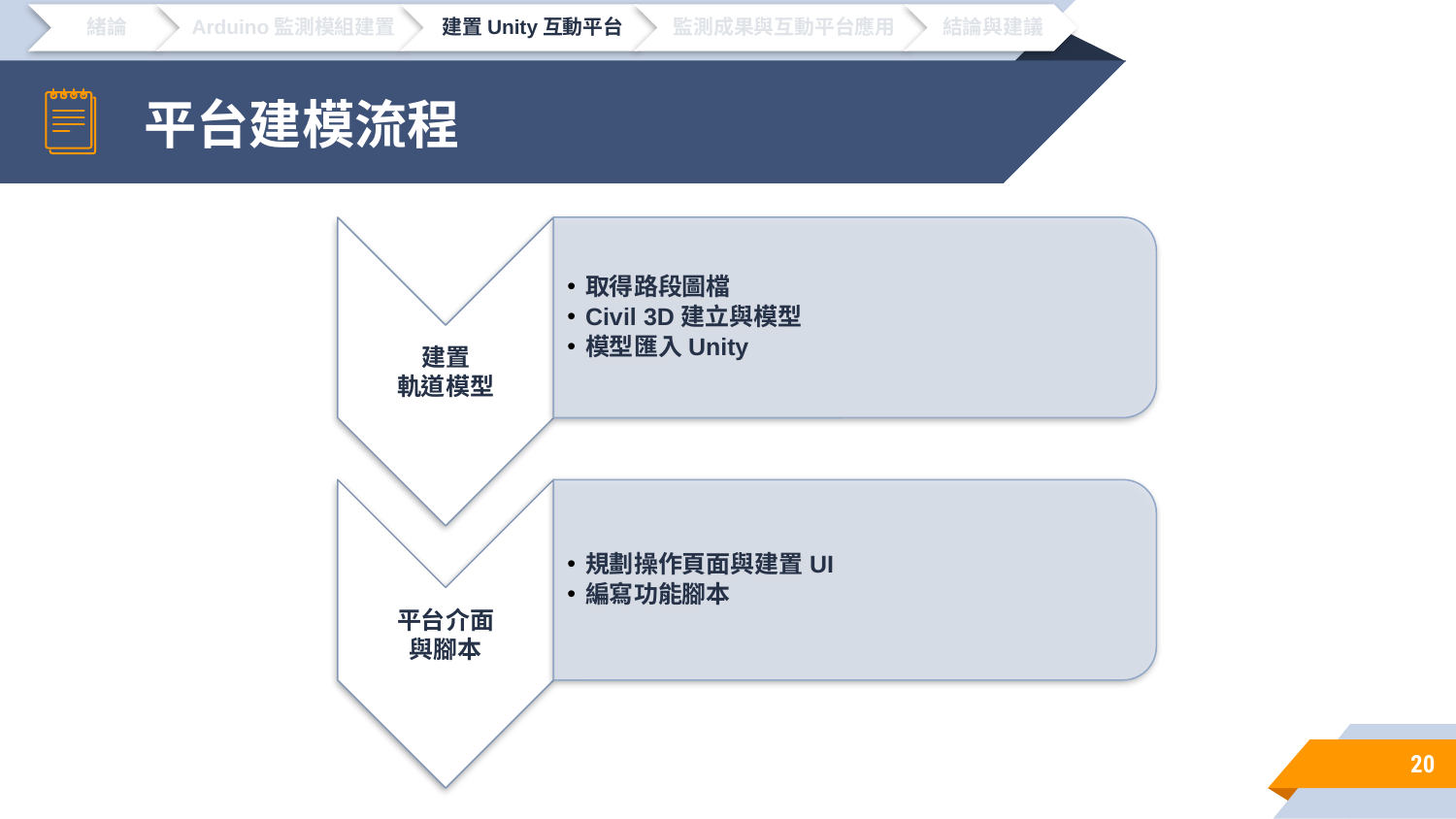

緒論
Arduino監測模組建置
建置Unity互動平台
監測成果與互動平台應用
結論與建議
# 平台建模流程

建置
軌道模型
取得路段圖檔
Civil 3D建立與模型
模型匯入Unity
平台介面
與腳本
規劃操作頁面與建置UI
編寫功能腳本
20